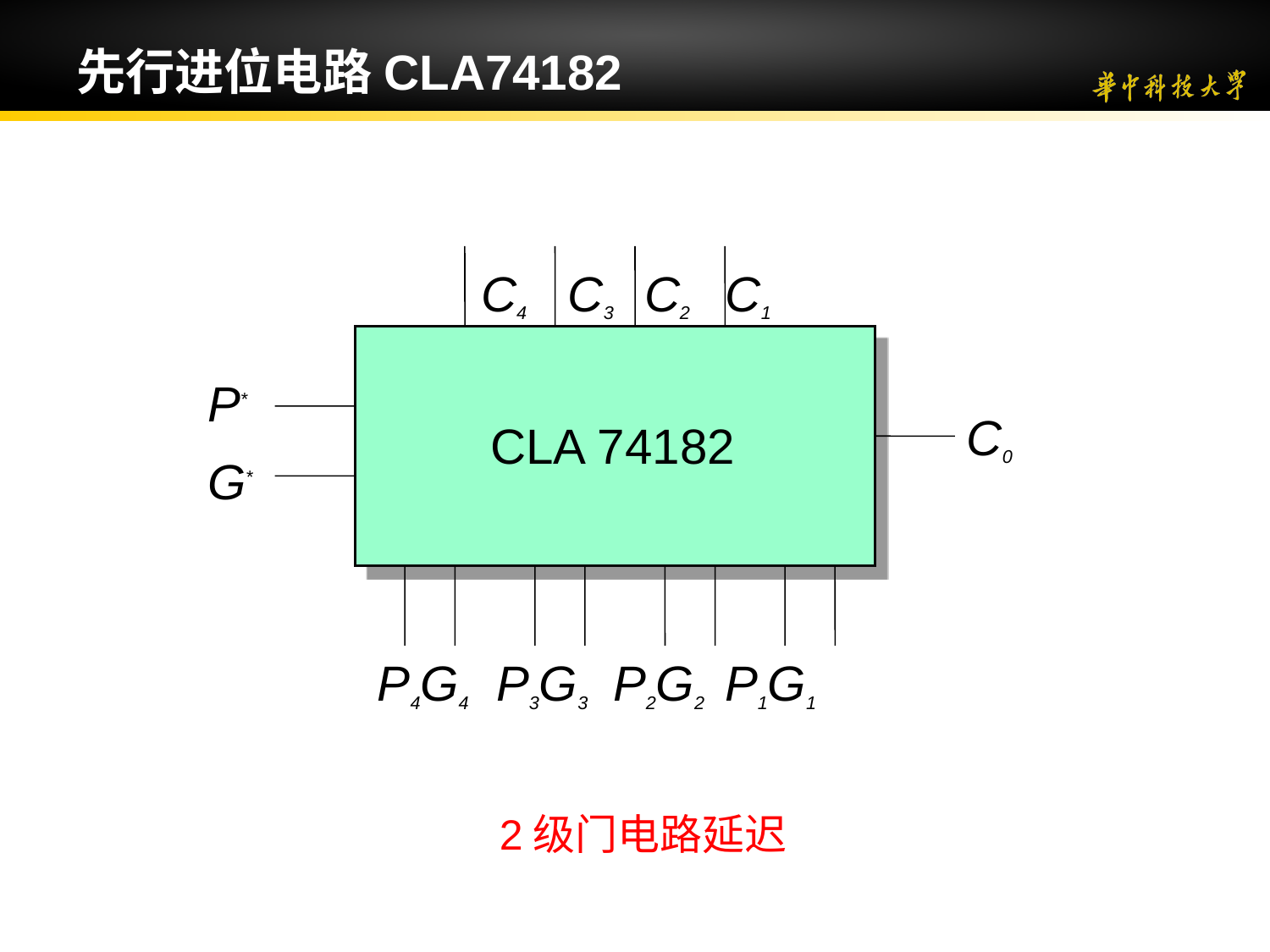

先行进位电路CLA74182

 C4   C3      C2       C1

P*
C0

CLA 74182

G*

P4G4  P3G3     P2G2    P1G1
2级门电路延迟